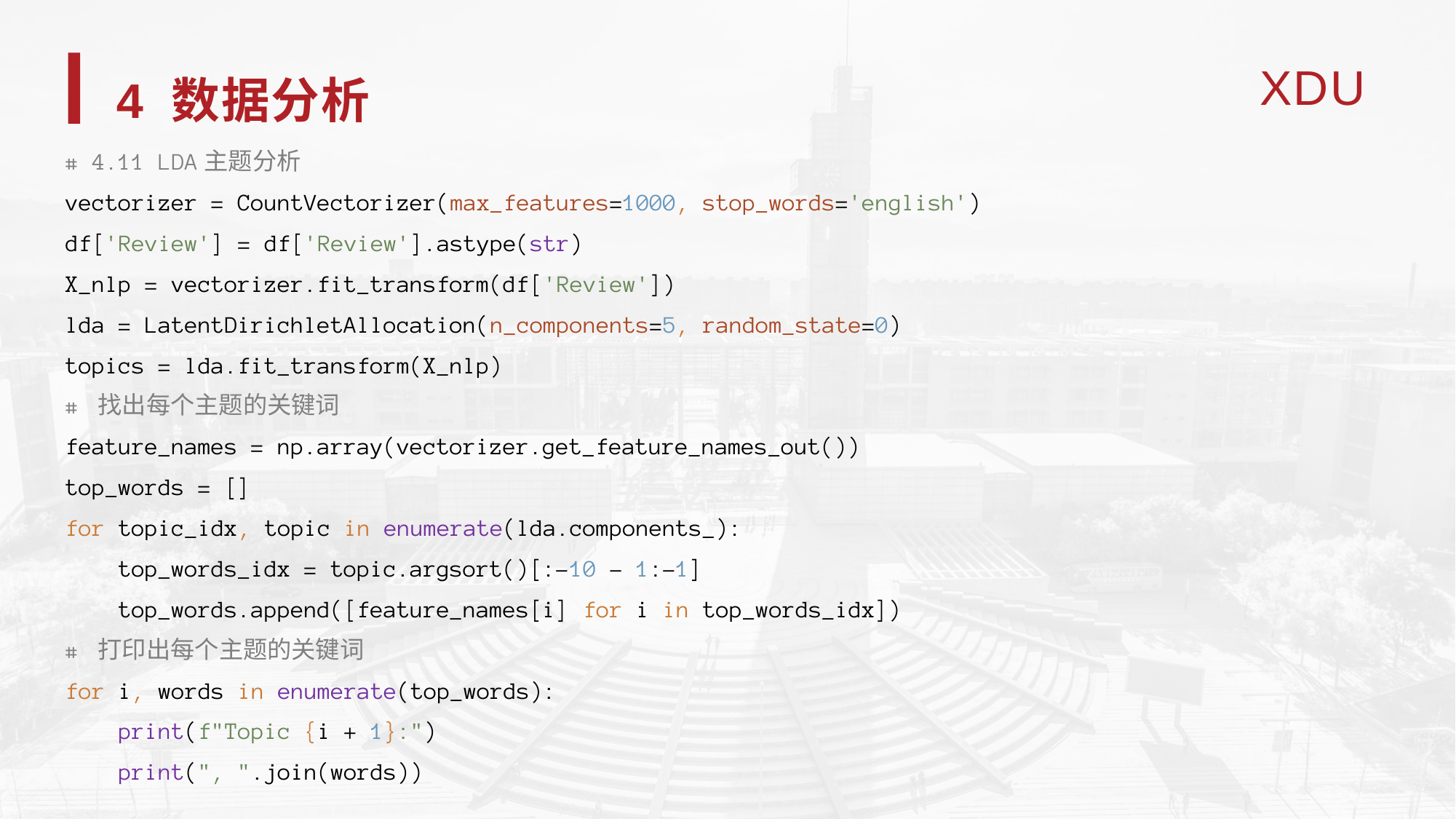

4 数据分析
# 4.11 LDA主题分析 vectorizer = CountVectorizer(max_features=1000, stop_words='english') df['Review'] = df['Review'].astype(str) X_nlp = vectorizer.fit_transform(df['Review']) lda = LatentDirichletAllocation(n_components=5, random_state=0) topics = lda.fit_transform(X_nlp) # 找出每个主题的关键词 feature_names = np.array(vectorizer.get_feature_names_out()) top_words = [] for topic_idx, topic in enumerate(lda.components_): top_words_idx = topic.argsort()[:-10 - 1:-1] top_words.append([feature_names[i] for i in top_words_idx]) # 打印出每个主题的关键词 for i, words in enumerate(top_words): print(f"Topic {i + 1}:") print(", ".join(words))